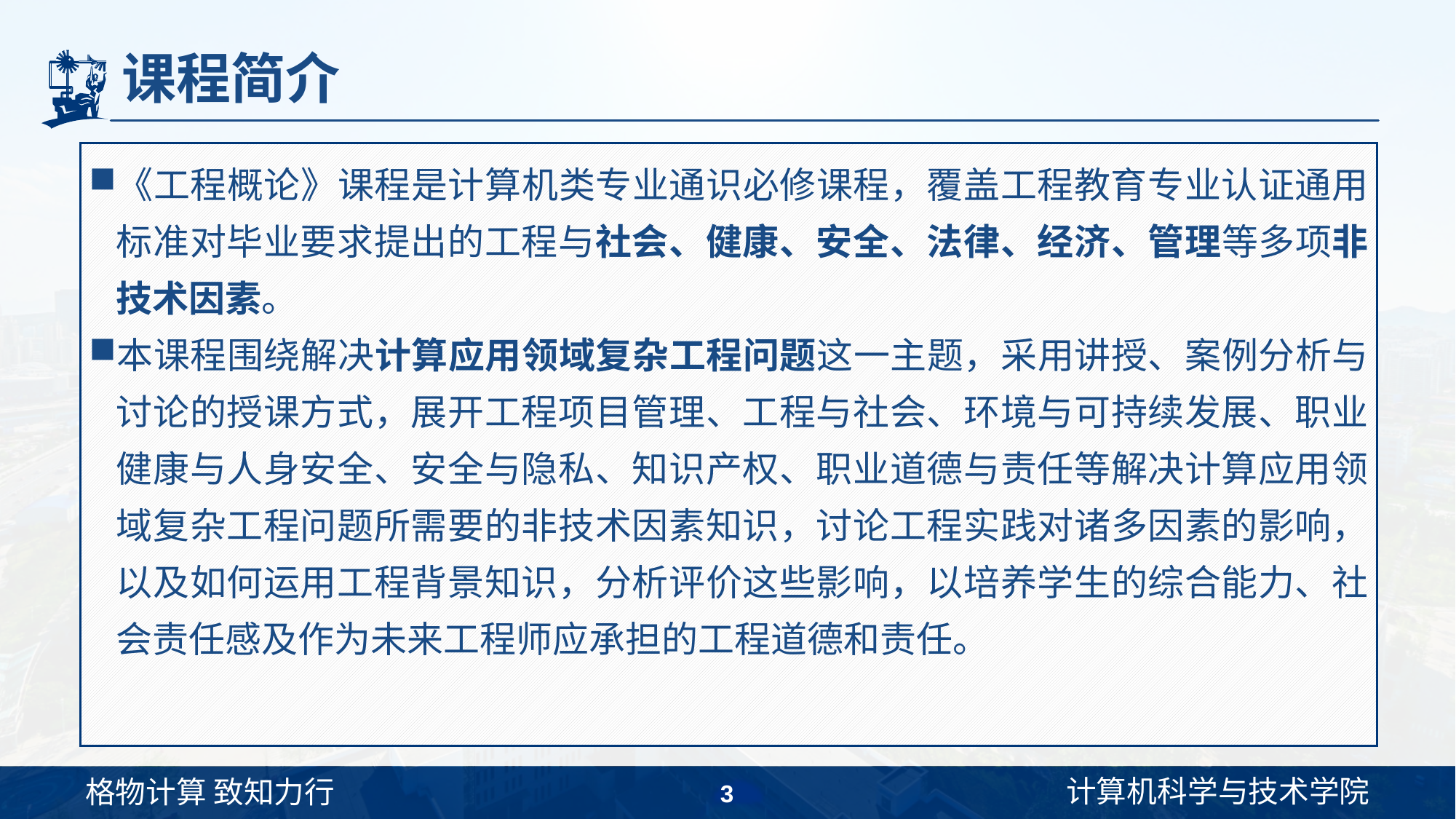

# 课程简介
《工程概论》课程是计算机类专业通识必修课程，覆盖工程教育专业认证通用标准对毕业要求提出的工程与社会、健康、安全、法律、经济、管理等多项非技术因素。
本课程围绕解决计算应用领域复杂工程问题这一主题，采用讲授、案例分析与讨论的授课方式，展开工程项目管理、工程与社会、环境与可持续发展、职业健康与人身安全、安全与隐私、知识产权、职业道德与责任等解决计算应用领域复杂工程问题所需要的非技术因素知识，讨论工程实践对诸多因素的影响，以及如何运用工程背景知识，分析评价这些影响，以培养学生的综合能力、社会责任感及作为未来工程师应承担的工程道德和责任。
3